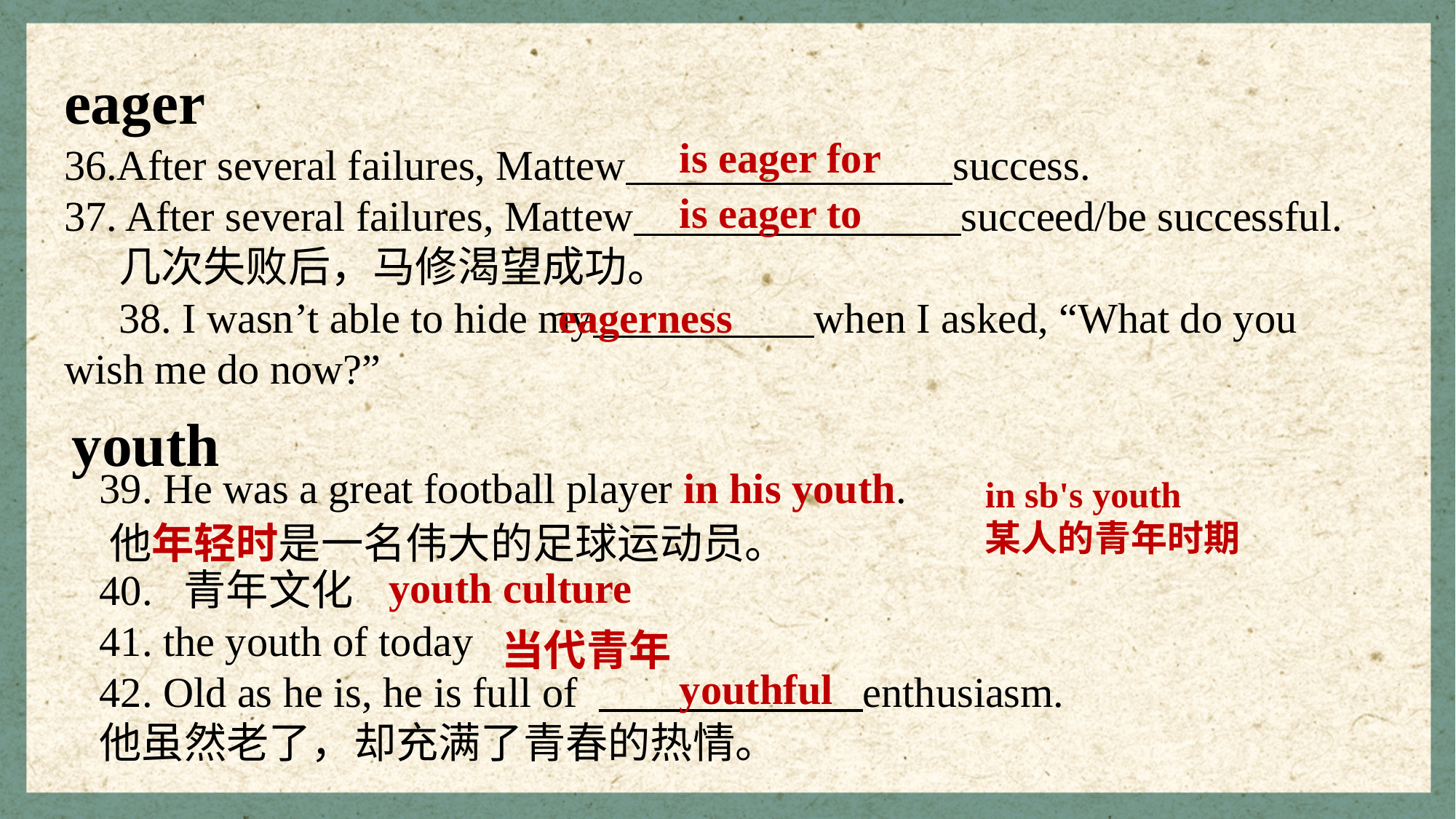

eager
is eager for
36.After several failures, Mattew                               success.
37. After several failures, Mattew                               succeed/be successful.
几次失败后，马修渴望成功。
38. I wasn’t able to hide my                     when I asked, “What do you wish me do now?”
is eager to
eagerness
youth
39. He was a great football player in his youth.

40.  青年文化
41. the youth of today
42. Old as he is, he is full of                           enthusiasm.
他虽然老了，却充满了青春的热情。
in sb's youth
某人的青年时期
他年轻时是一名伟大的足球运动员。
youth culture
当代青年
youthful